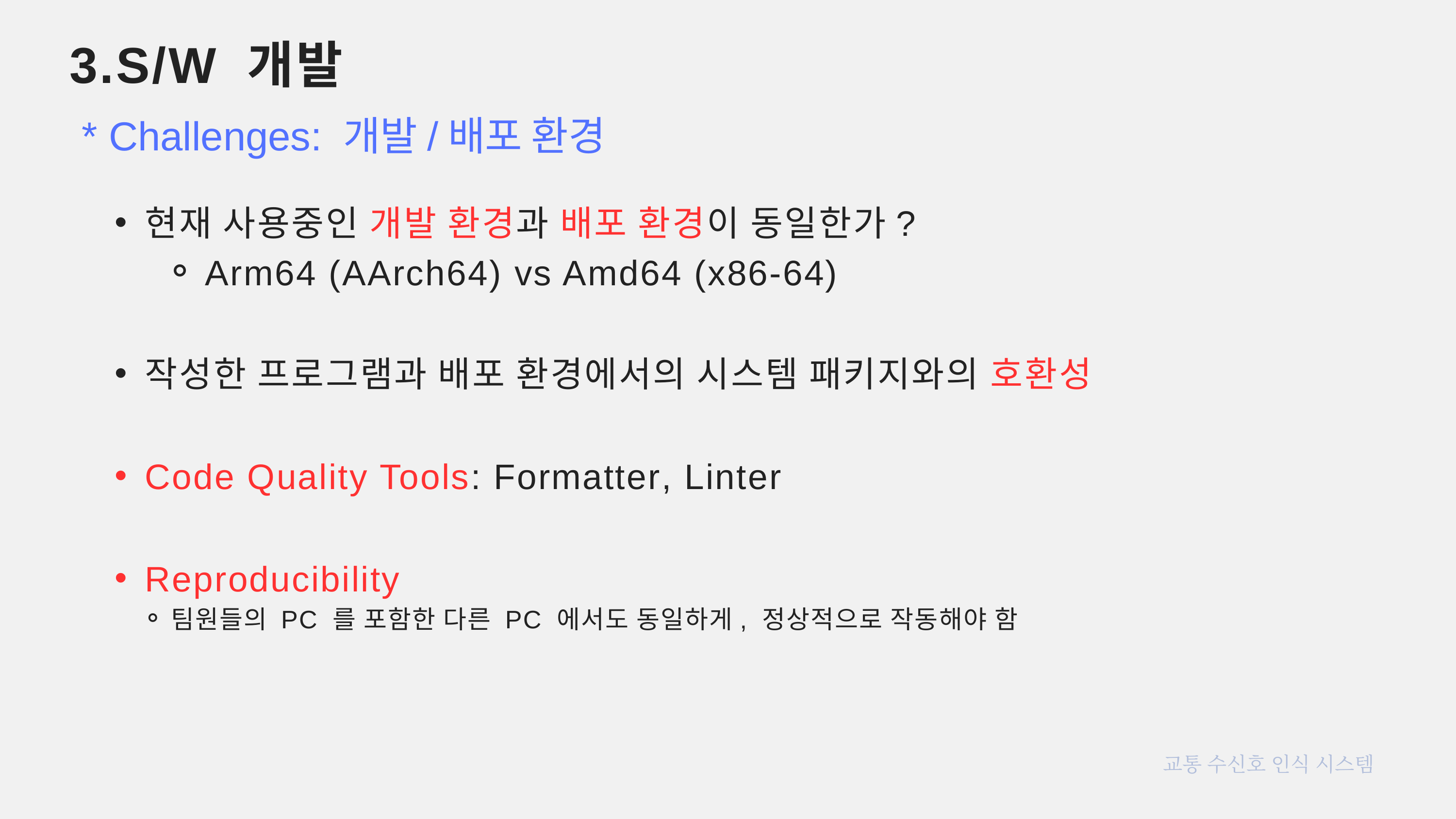

3.S/W 개발
* Challenges: 개발/배포 환경
현재 사용중인 개발 환경과 배포 환경이 동일한가?
Arm64 (AArch64) vs Amd64 (x86-64)
작성한 프로그램과 배포 환경에서의 시스템 패키지와의 호환성
Code Quality Tools: Formatter, Linter
Reproducibility
팀원들의 PC 를 포함한 다른 PC 에서도 동일하게, 정상적으로 작동해야 함
교통 수신호 인식 시스템